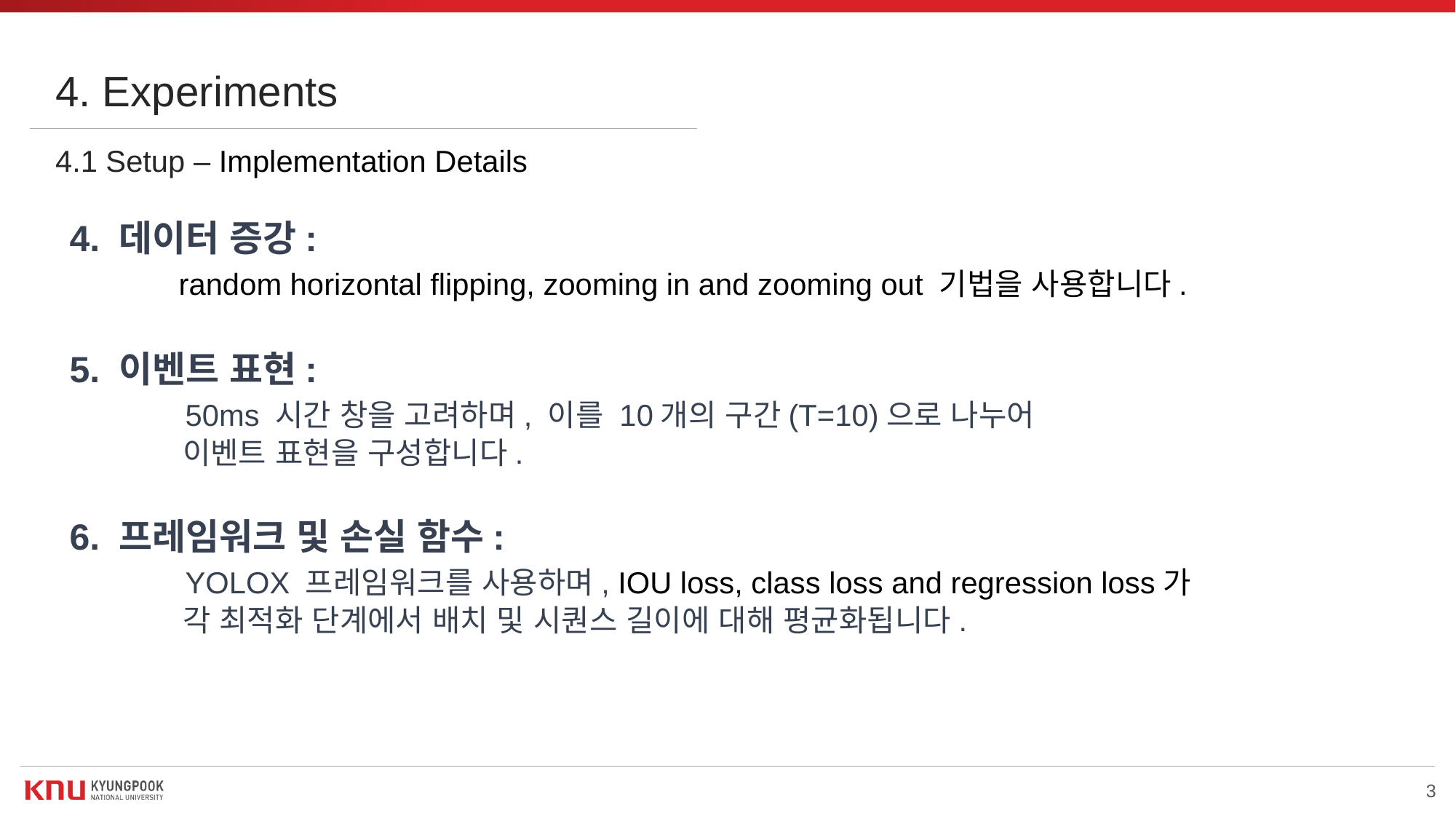

4. Experiments
4.1 Setup – Implementation Details

4. 데이터 증강:
	random horizontal flipping, zooming in and zooming out 기법을 사용합니다.

5. 이벤트 표현:
      50ms 시간 창을 고려하며, 이를 10개의 구간(T=10)으로 나누어
      이벤트 표현을 구성합니다.

6. 프레임워크 및 손실 함수:
      YOLOX 프레임워크를 사용하며, IOU loss, class loss and regression loss가
      각 최적화 단계에서 배치 및 시퀀스 길이에 대해 평균화됩니다.
3